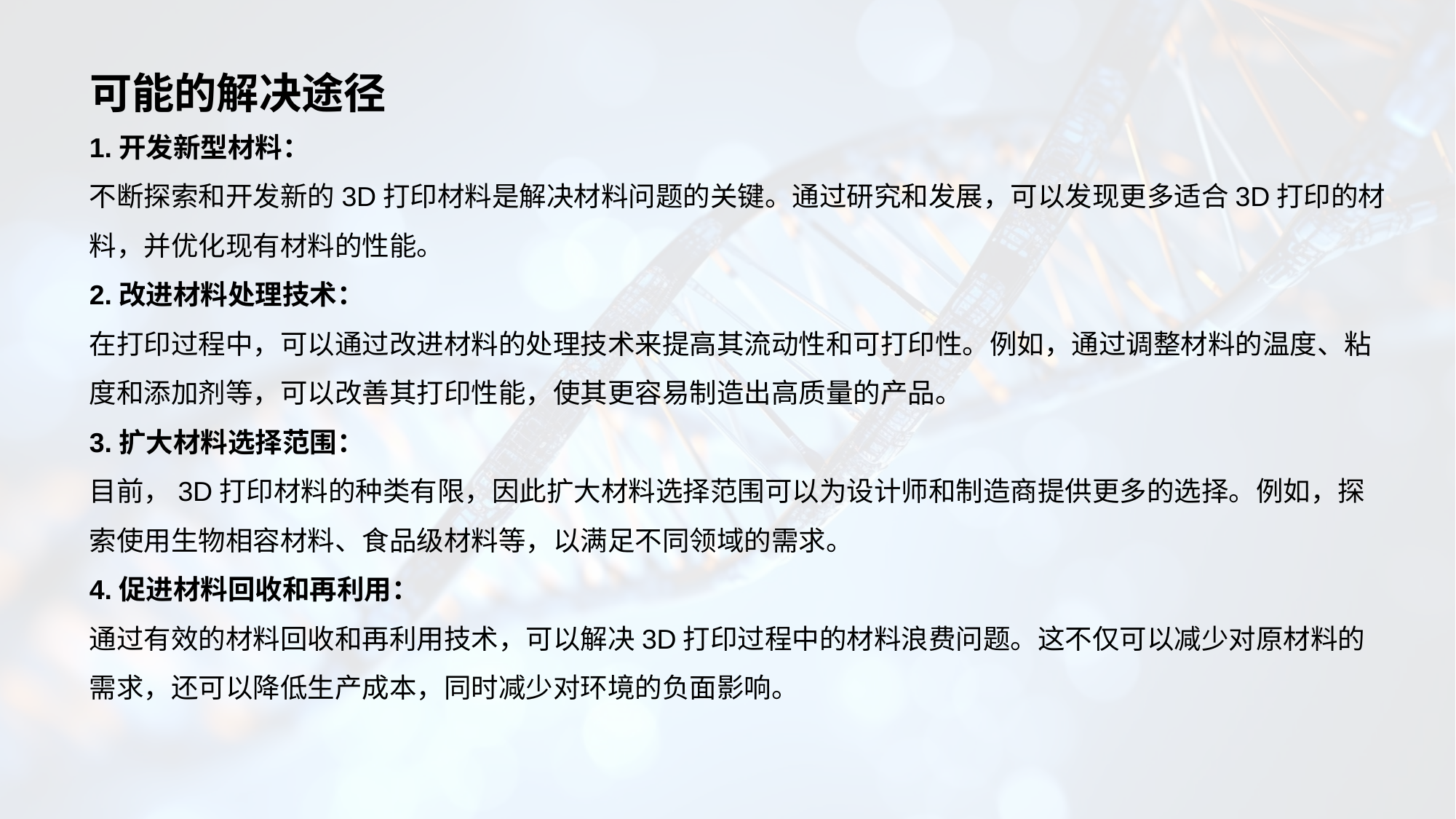

# 可能的解决途径
1.开发新型材料：
不断探索和开发新的3D打印材料是解决材料问题的关键。通过研究和发展，可以发现更多适合3D打印的材料，并优化现有材料的性能。
2.改进材料处理技术：
在打印过程中，可以通过改进材料的处理技术来提高其流动性和可打印性。例如，通过调整材料的温度、粘度和添加剂等，可以改善其打印性能，使其更容易制造出高质量的产品。
3.扩大材料选择范围：
目前，3D打印材料的种类有限，因此扩大材料选择范围可以为设计师和制造商提供更多的选择。例如，探索使用生物相容材料、食品级材料等，以满足不同领域的需求。
4.促进材料回收和再利用：
通过有效的材料回收和再利用技术，可以解决3D打印过程中的材料浪费问题。这不仅可以减少对原材料的需求，还可以降低生产成本，同时减少对环境的负面影响。